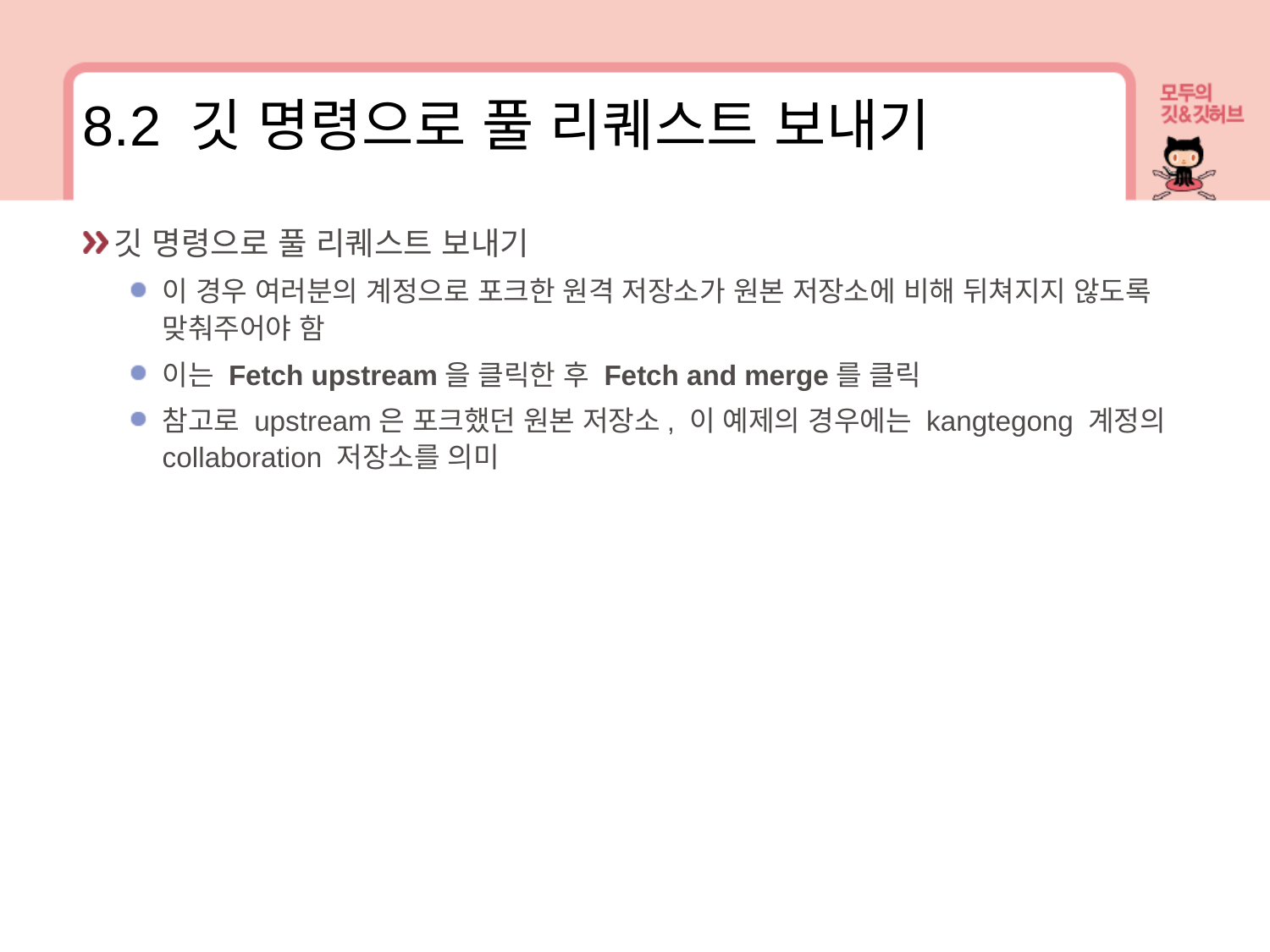

8.2 깃 명령으로 풀 리퀘스트 보내기
깃 명령으로 풀 리퀘스트 보내기
이 경우 여러분의 계정으로 포크한 원격 저장소가 원본 저장소에 비해 뒤쳐지지 않도록 맞춰주어야 함
이는 Fetch upstream을 클릭한 후 Fetch and merge를 클릭
참고로 upstream은 포크했던 원본 저장소, 이 예제의 경우에는 kangtegong 계정의 collaboration 저장소를 의미